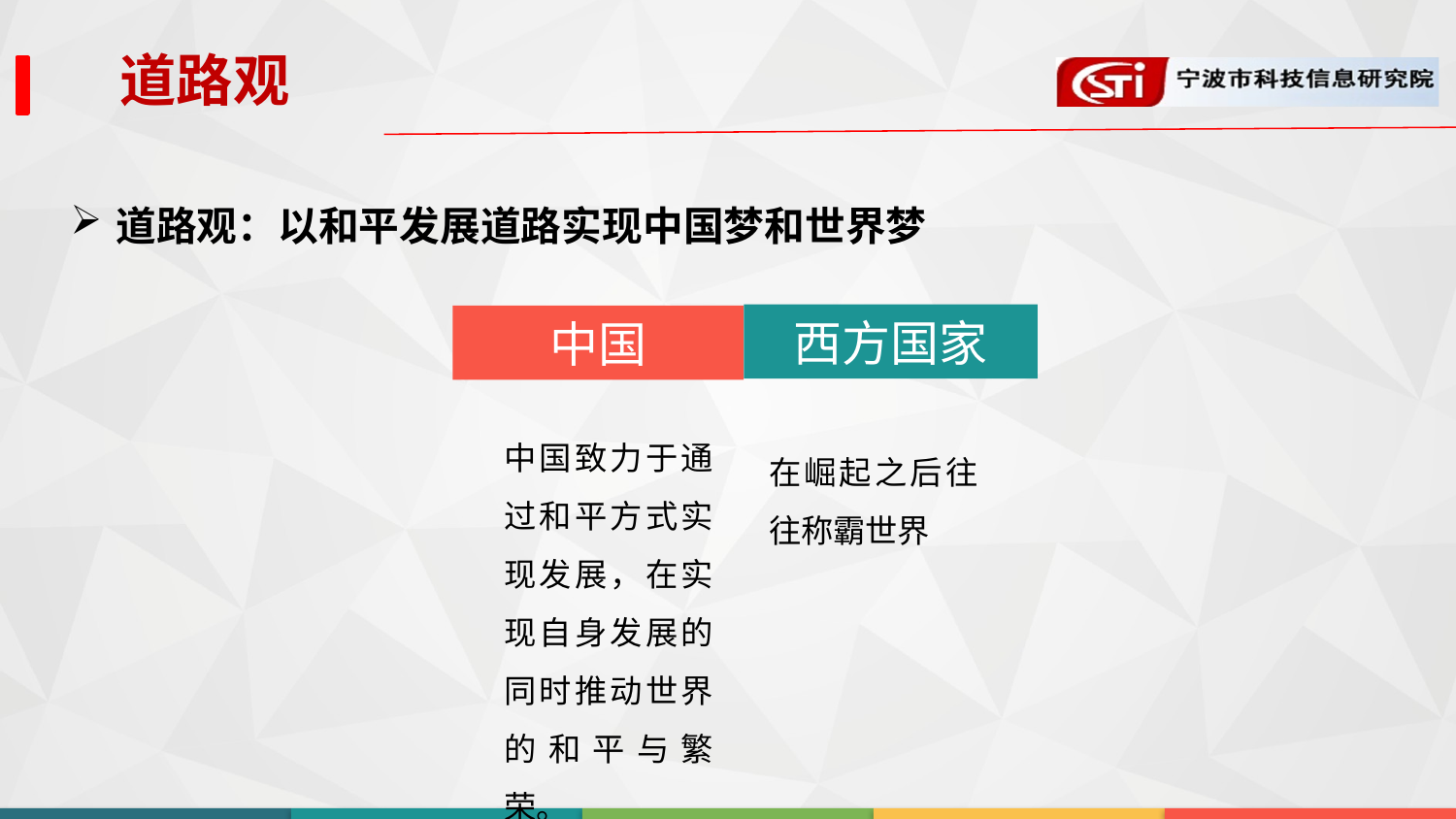

道路观

道路观：以和平发展道路实现中国梦和世界梦
西方国家
中国
中国致力于通过和平方式实现发展，在实现自身发展的同时推动世界的和平与繁荣。
在崛起之后往往称霸世界